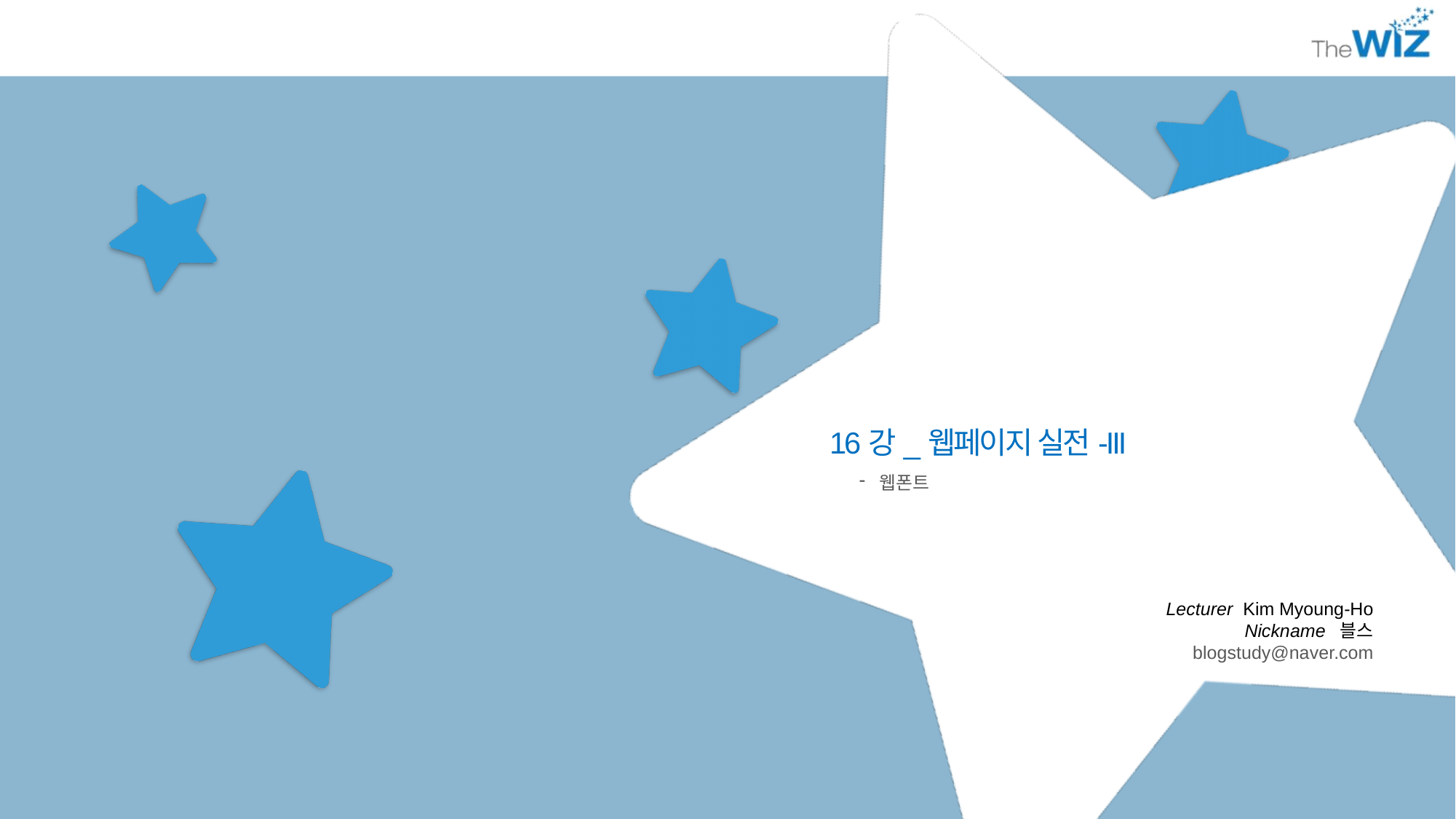

16강_웹페이지 실전-III
웹폰트
Lecturer  Kim Myoung-Ho
Nickname  블스
blogstudy@naver.com